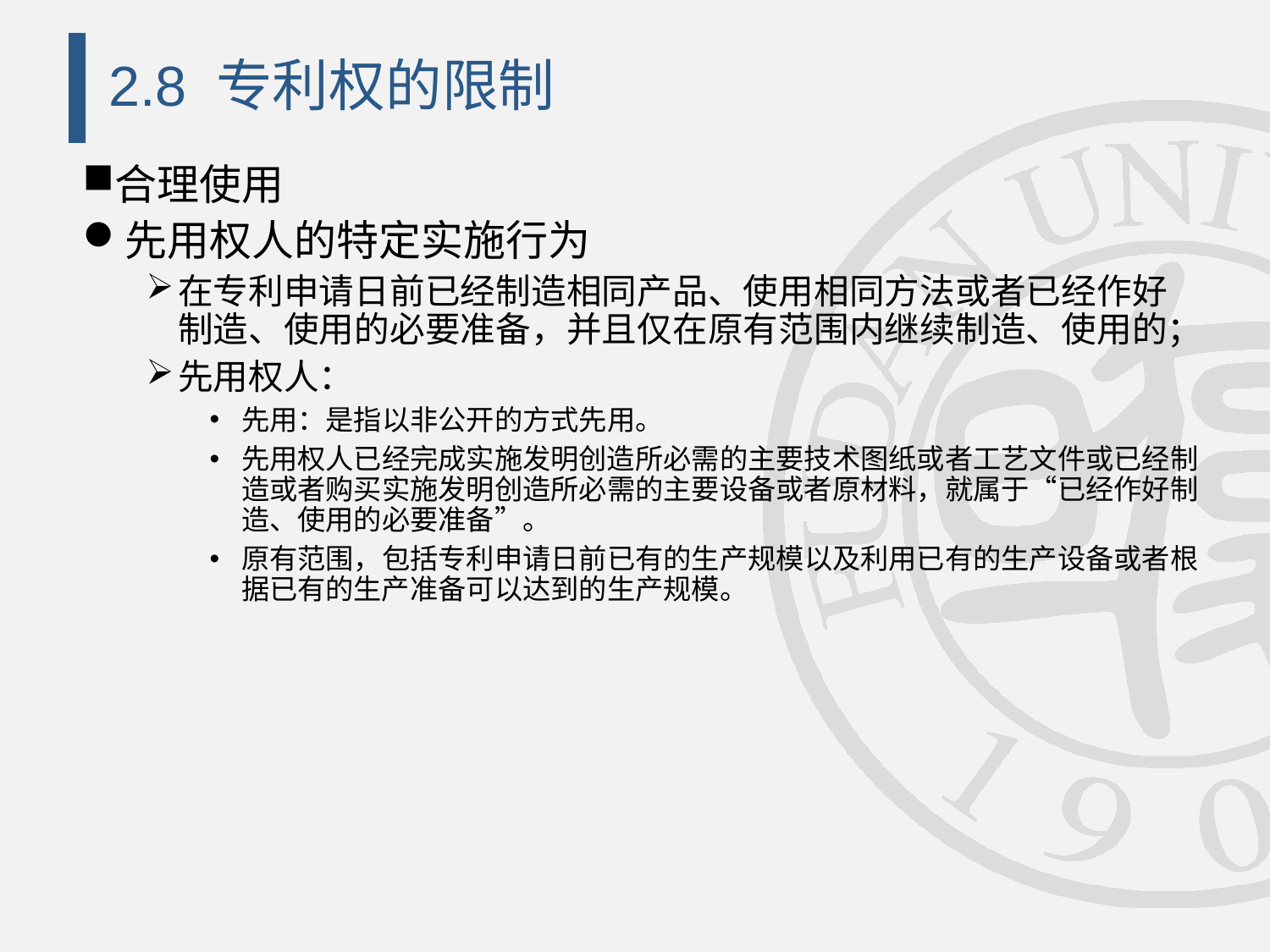

# 2.8 专利权的限制
合理使用
先用权人的特定实施行为
在专利申请日前已经制造相同产品、使用相同方法或者已经作好制造、使用的必要准备，并且仅在原有范围内继续制造、使用的；
先用权人：
先用：是指以非公开的方式先用。
先用权人已经完成实施发明创造所必需的主要技术图纸或者工艺文件或已经制造或者购买实施发明创造所必需的主要设备或者原材料，就属于“已经作好制造、使用的必要准备”。
原有范围，包括专利申请日前已有的生产规模以及利用已有的生产设备或者根据已有的生产准备可以达到的生产规模。